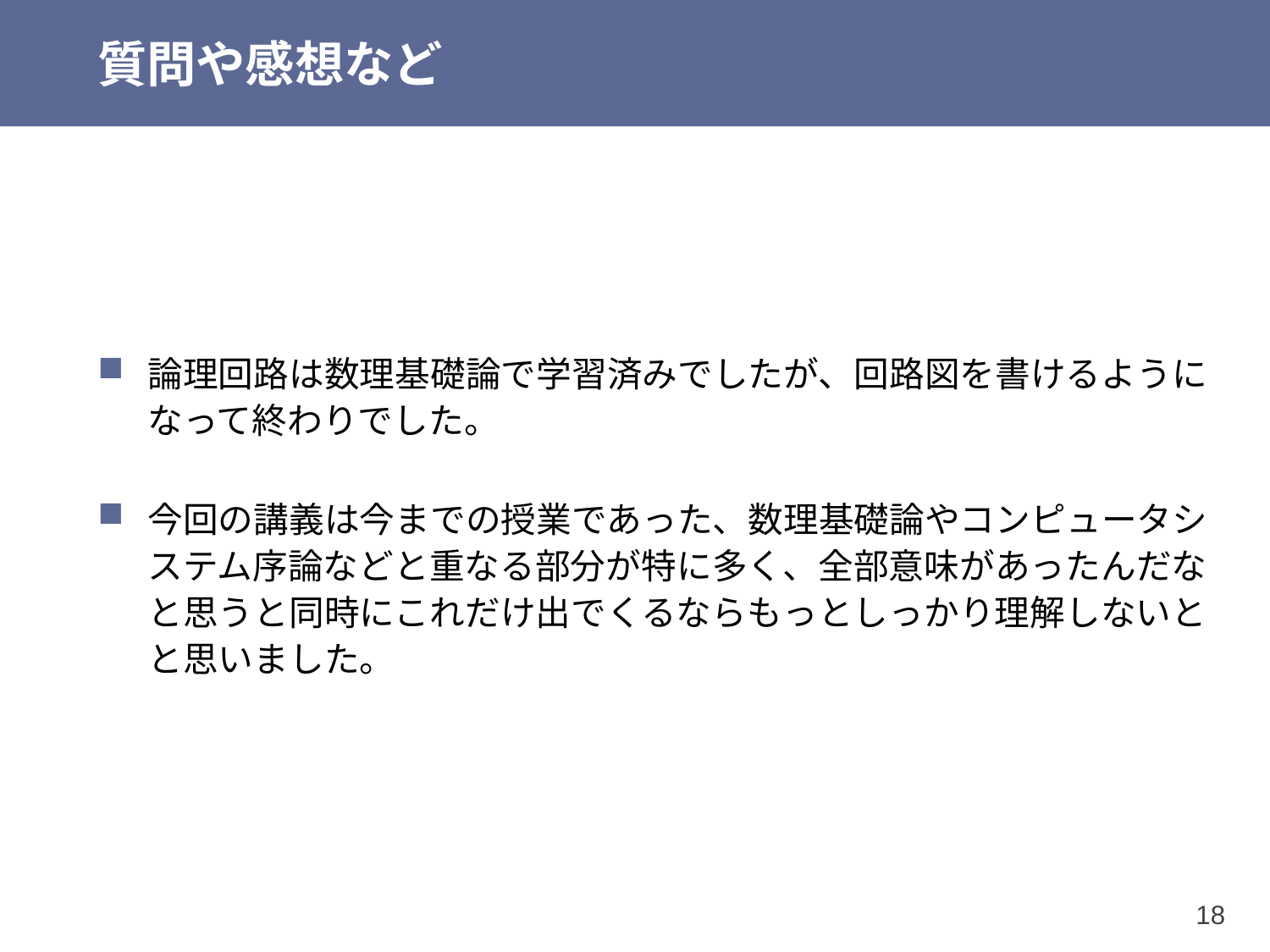

# 質問や感想など
論理回路は数理基礎論で学習済みでしたが、回路図を書けるようになって終わりでした。
今回の講義は今までの授業であった、数理基礎論やコンピュータシステム序論などと重なる部分が特に多く、全部意味があったんだなと思うと同時にこれだけ出でくるならもっとしっかり理解しないとと思いました。